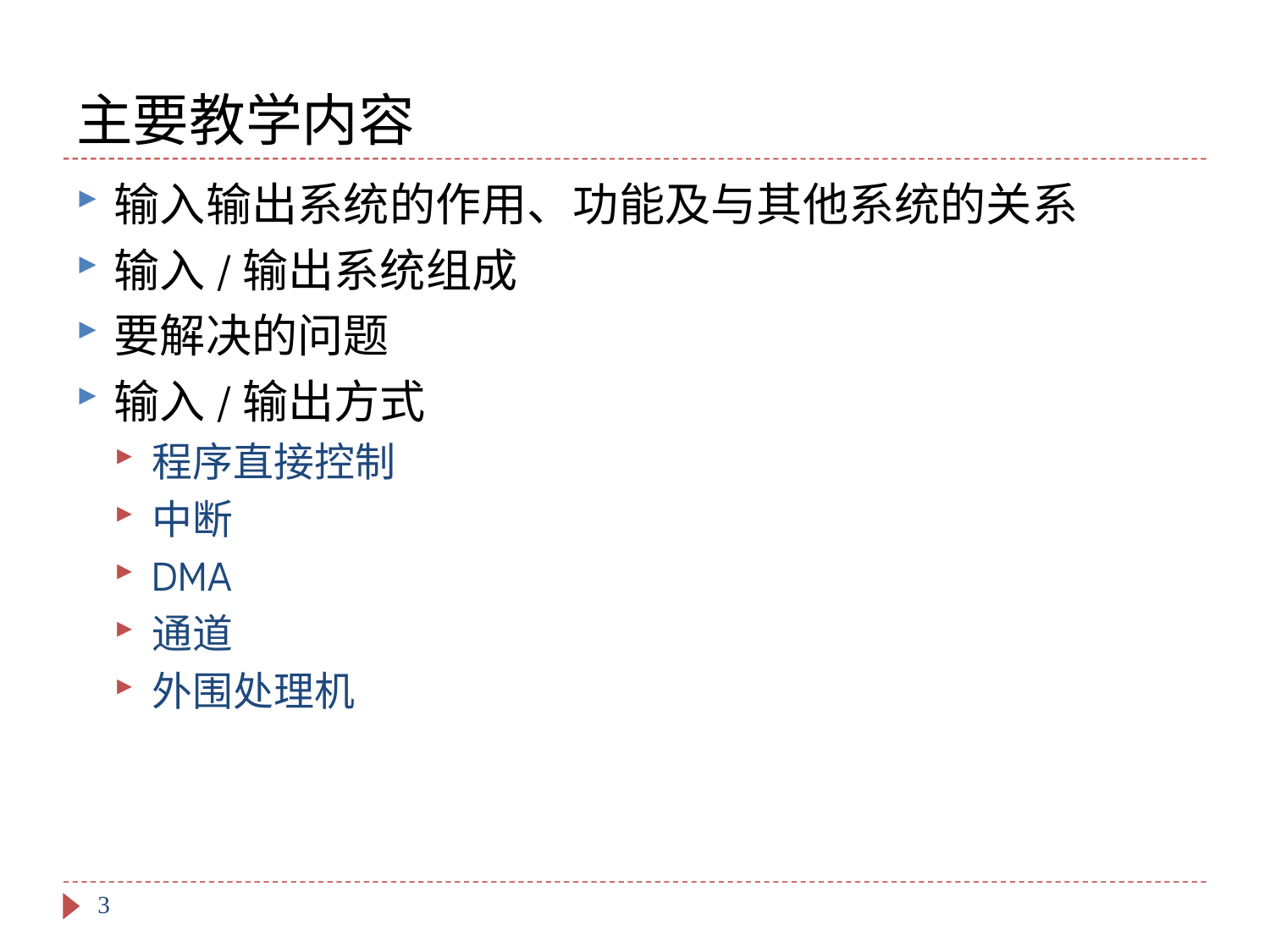

# 主要教学内容
输入输出系统的作用、功能及与其他系统的关系
输入/输出系统组成
要解决的问题
输入/输出方式
程序直接控制
中断
DMA
通道
外围处理机

3